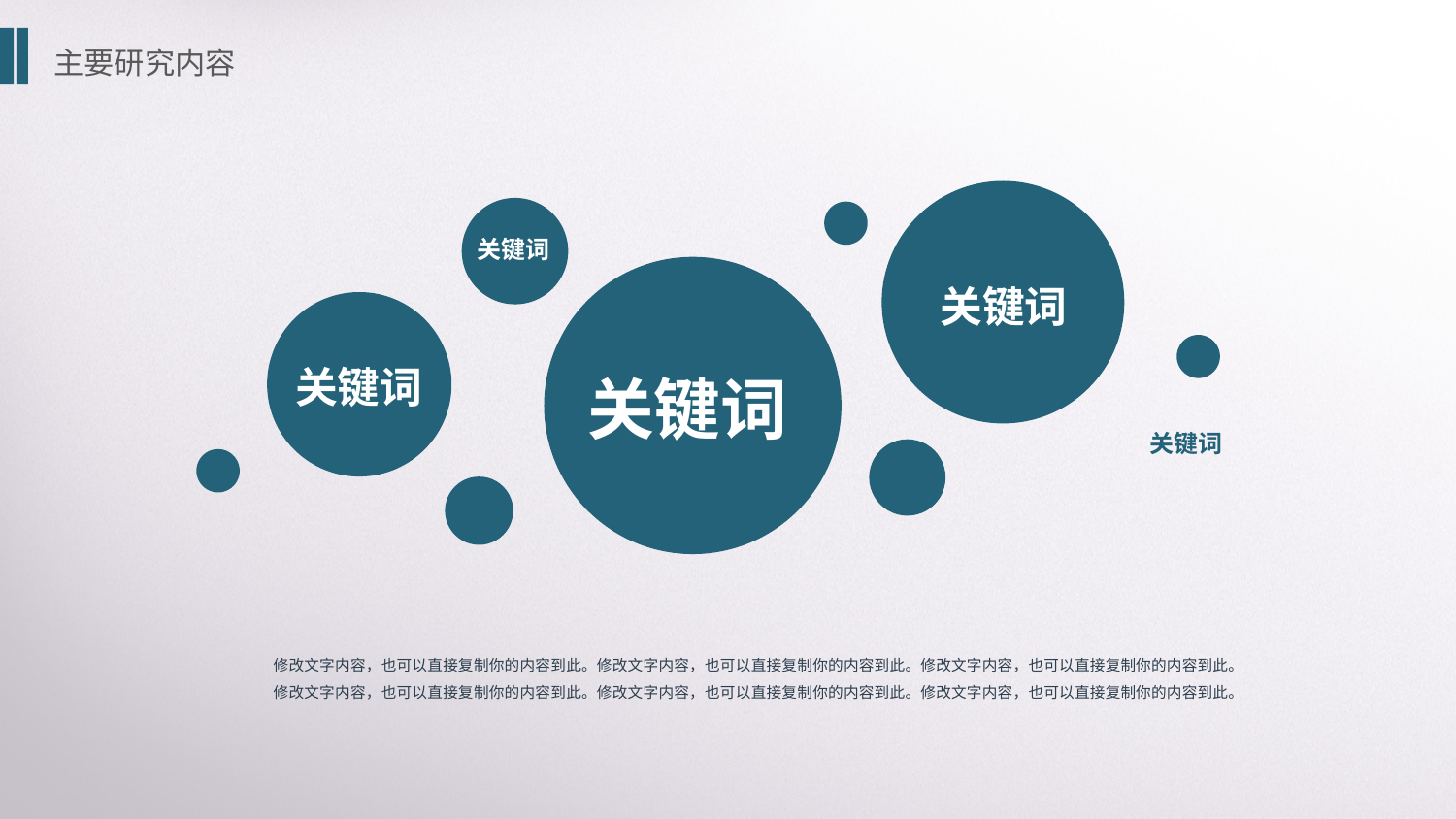

主要研究内容

关键词

关键词

关键词
关键词
关键词

修改文字内容，也可以直接复制你的内容到此。修改文字内容，也可以直接复制你的内容到此。修改文字内容，也可以直接复制你的内容到此。修改文字内容，也可以直接复制你的内容到此。修改文字内容，也可以直接复制你的内容到此。修改文字内容，也可以直接复制你的内容到此。